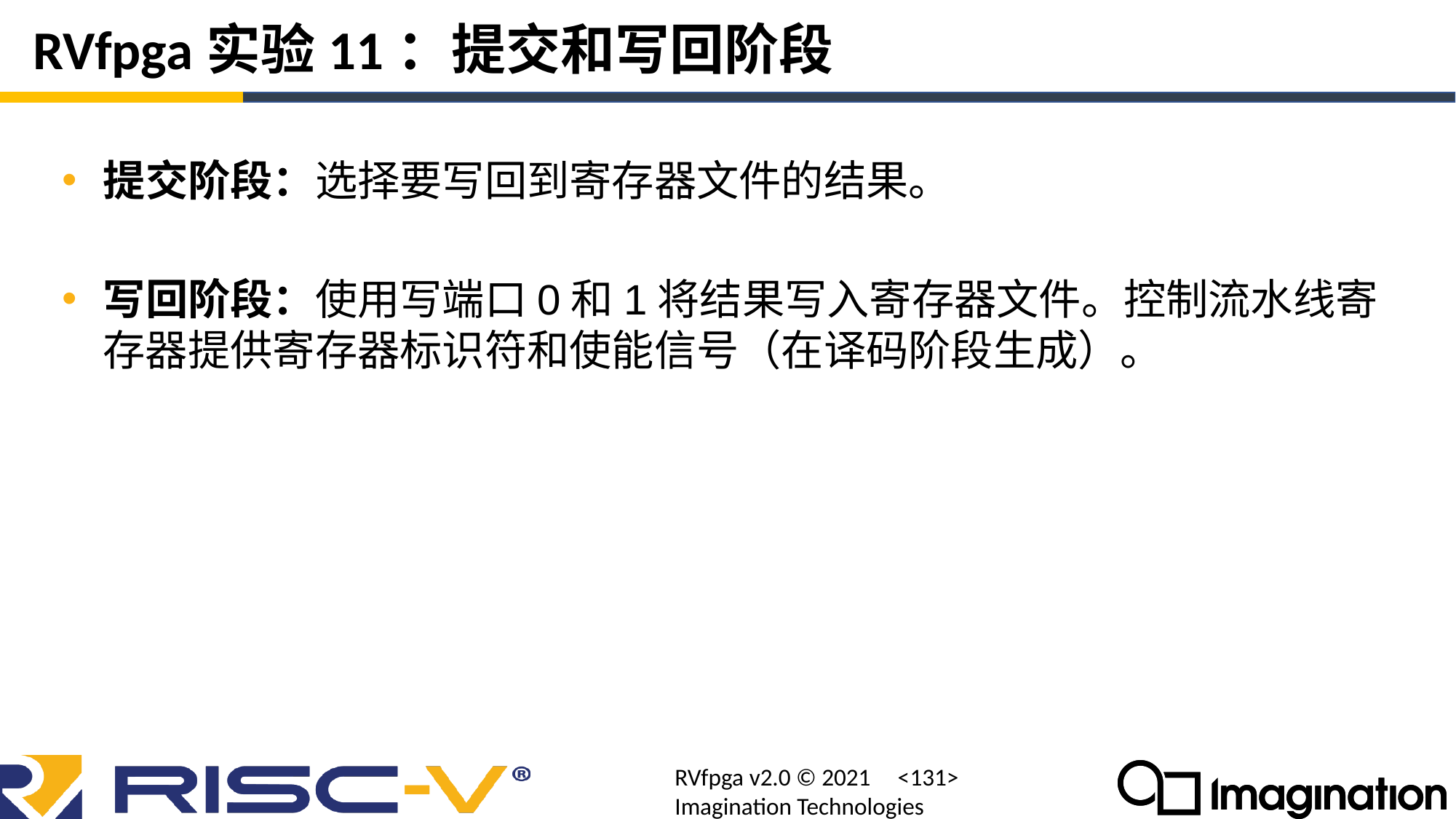

# RVfpga实验11：提交和写回阶段
提交阶段：选择要写回到寄存器文件的结果。

写回阶段：使用写端口0和1将结果写入寄存器文件。控制流水线寄存器提供寄存器标识符和使能信号（在译码阶段生成）。